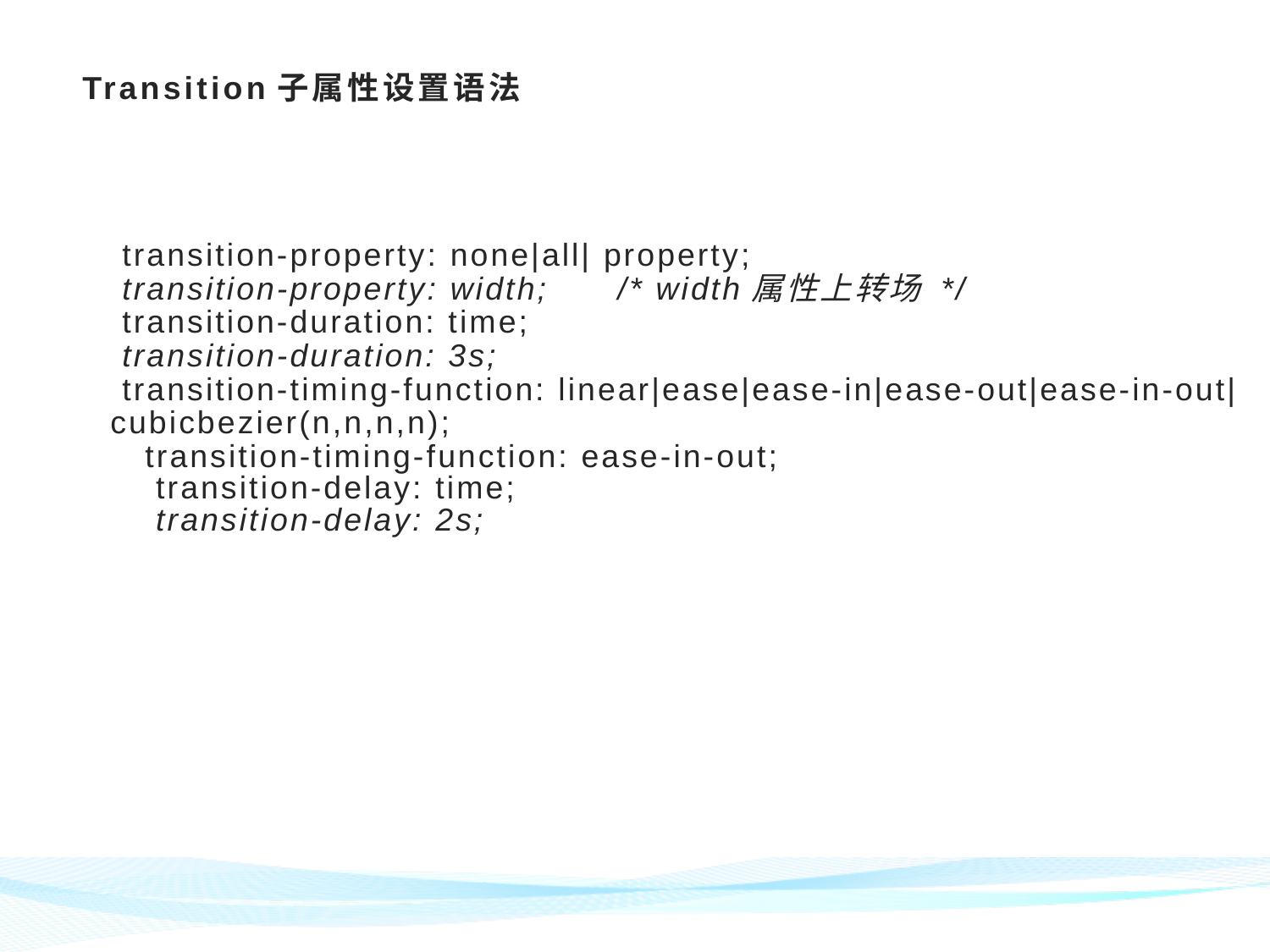

# Transition子属性设置语法
transition-property: none|all| property;
transition-property: width;      /* width属性上转场 */
transition-duration: time;
transition-duration: 3s;
transition-timing-function: linear|ease|ease-in|ease-out|ease-in-out| cubicbezier(n,n,n,n);
  transition-timing-function: ease-in-out;
      transition-delay: time;
      transition-delay: 2s;